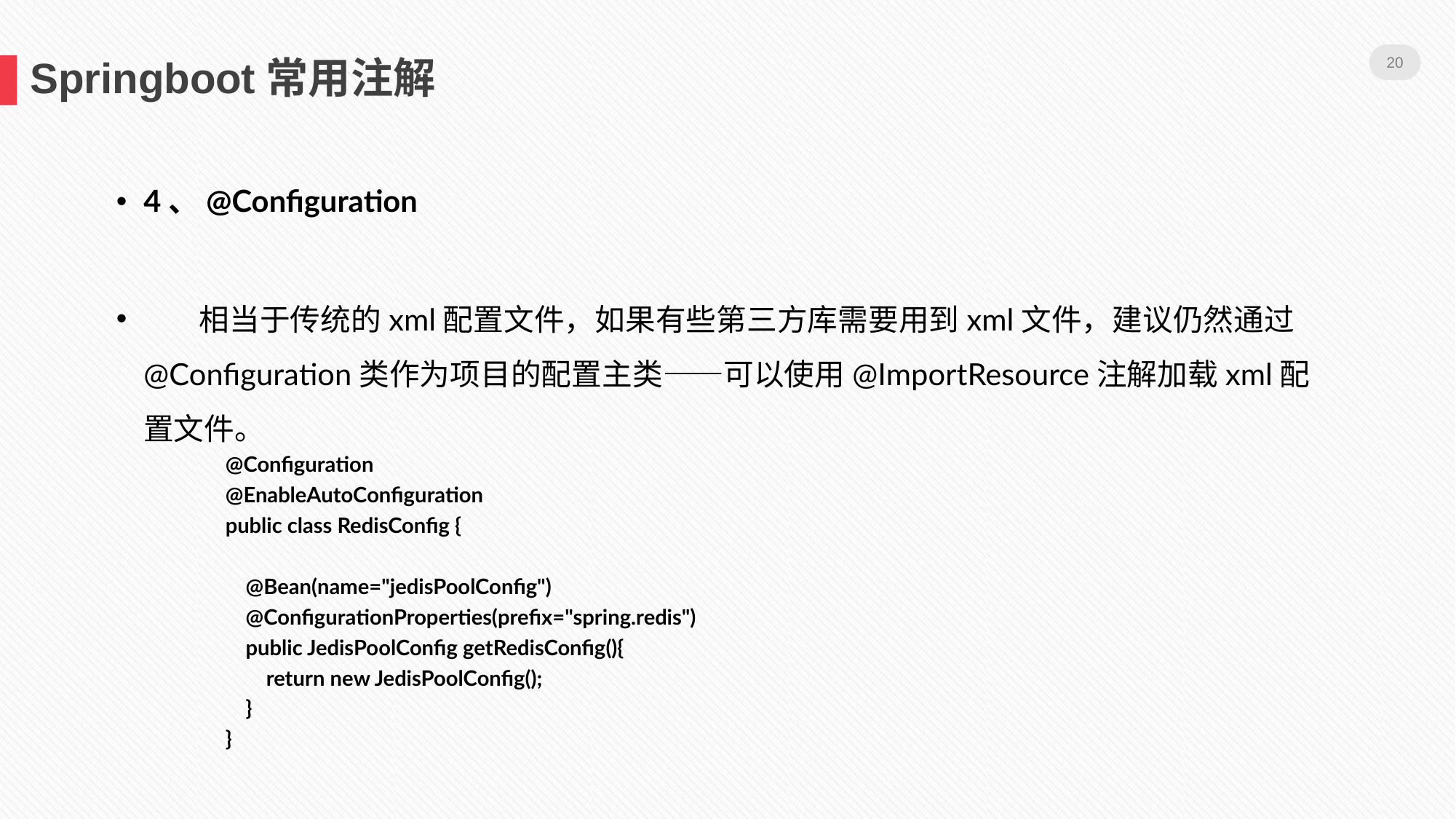

20
Springboot常用注解
4、@Configuration

       相当于传统的xml配置文件，如果有些第三方库需要用到xml文件，建议仍然通过@Configuration类作为项目的配置主类——可以使用@ImportResource注解加载xml配置文件。
@Configuration
@EnableAutoConfiguration
public class RedisConfig {

    @Bean(name="jedisPoolConfig")
    @ConfigurationProperties(prefix="spring.redis")
    public JedisPoolConfig getRedisConfig(){
        return new JedisPoolConfig();
    }
}